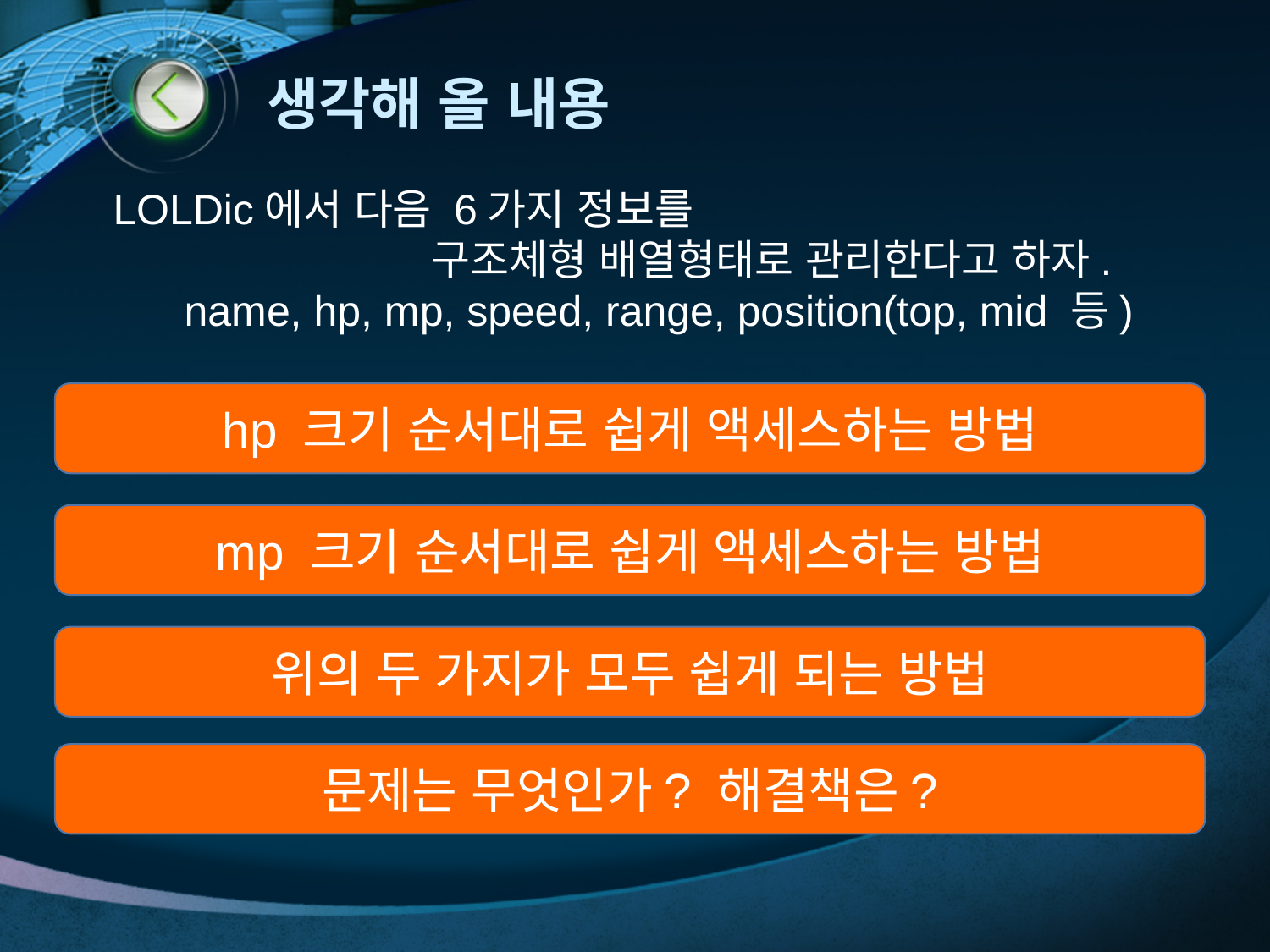

# 생각해 올 내용
LOLDic에서 다음 6가지 정보를
                          구조체형 배열형태로 관리한다고 하자.
      name, hp, mp, speed, range, position(top, mid 등)

hp 크기 순서대로 쉽게 액세스하는 방법
mp 크기 순서대로 쉽게 액세스하는 방법
위의 두 가지가 모두 쉽게 되는 방법
문제는 무엇인가? 해결책은?